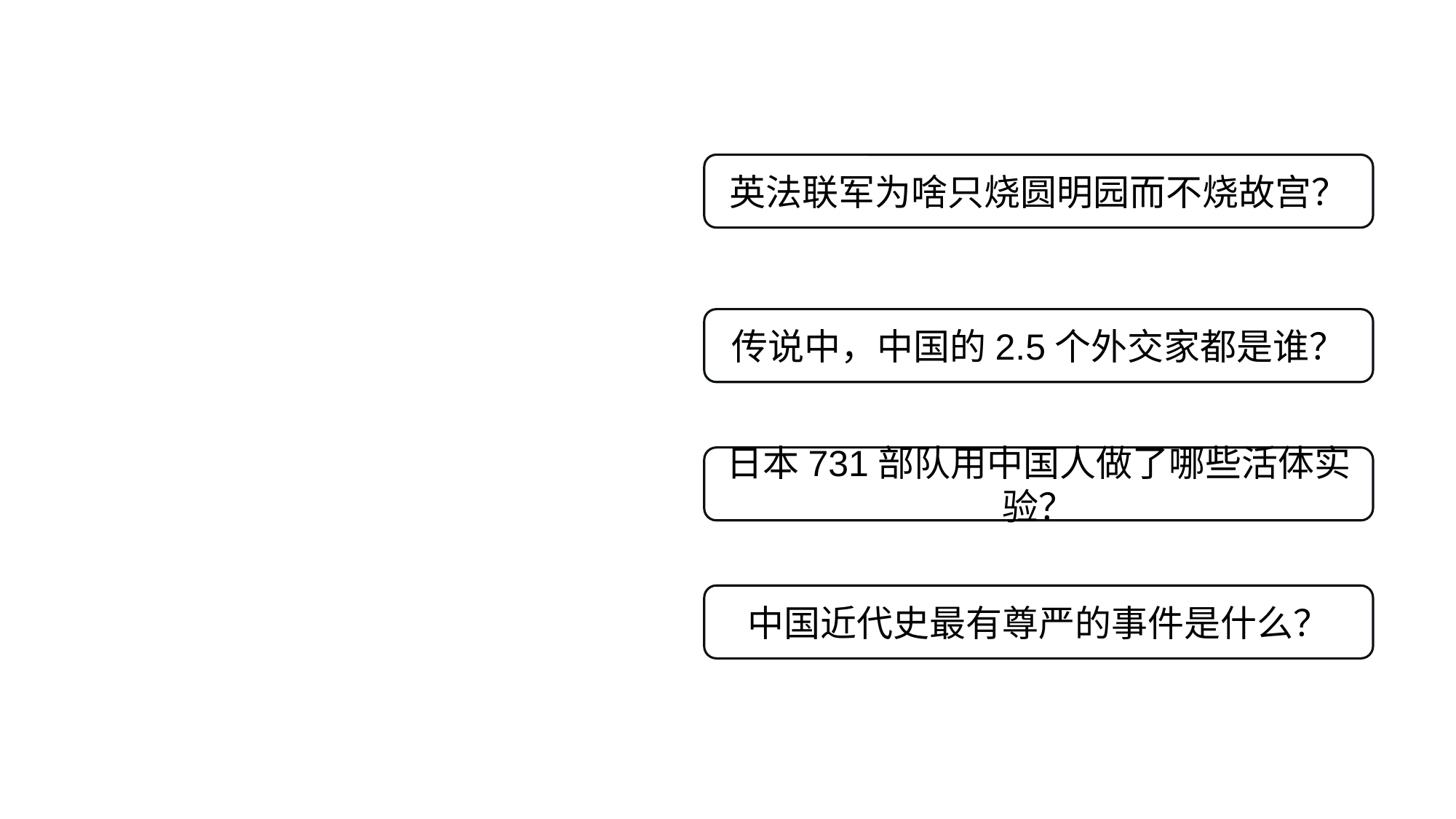

英法联军为啥只烧圆明园而不烧故宫？
传说中，中国的2.5个外交家都是谁？
日本731部队用中国人做了哪些活体实验？
中国近代史最有尊严的事件是什么？